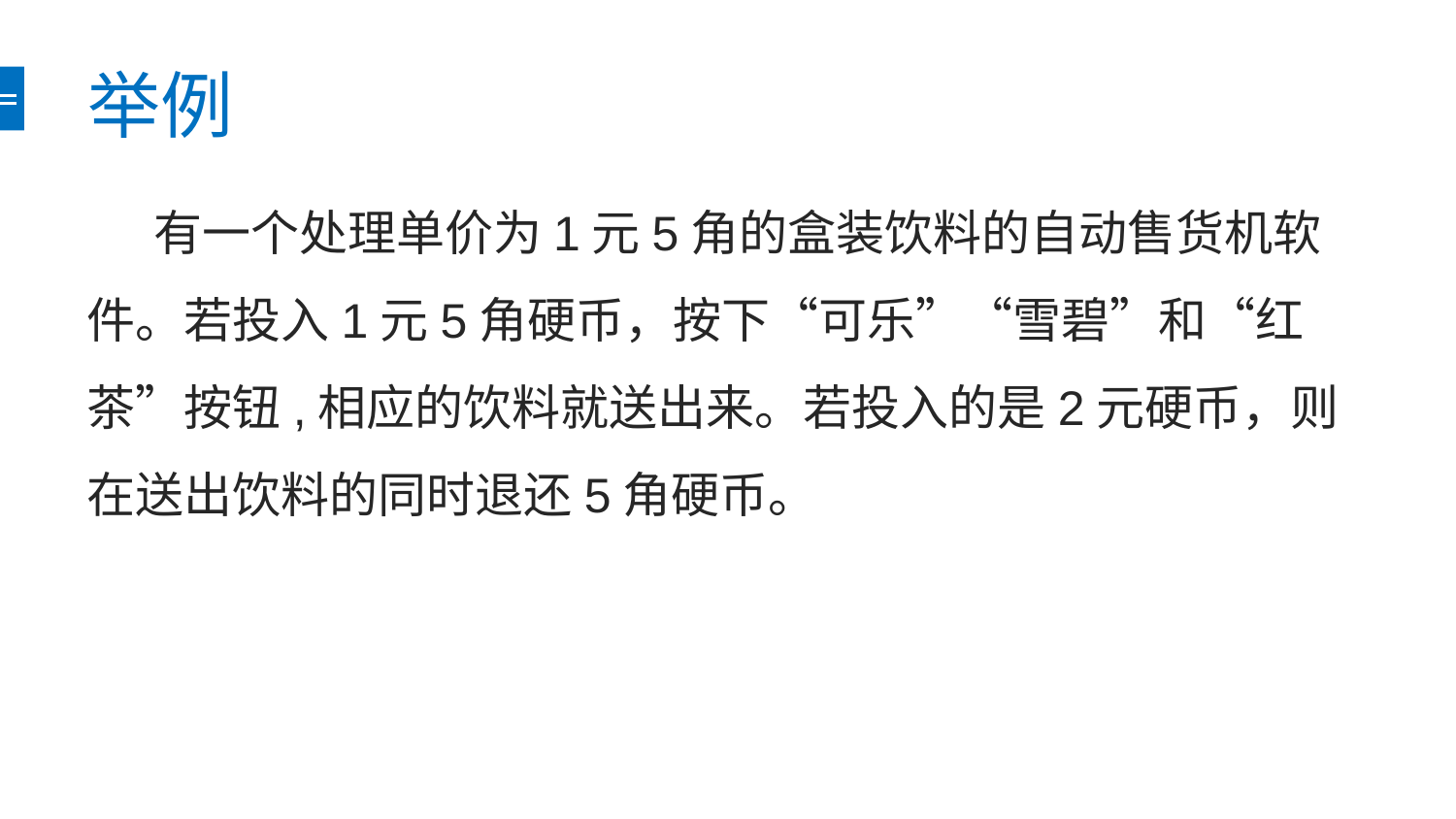

# 举例
     有一个处理单价为1元5角的盒装饮料的自动售货机软件。若投入1元5角硬币，按下“可乐”“雪碧”和“红茶”按钮,相应的饮料就送出来。若投入的是2元硬币，则在送出饮料的同时退还5角硬币。